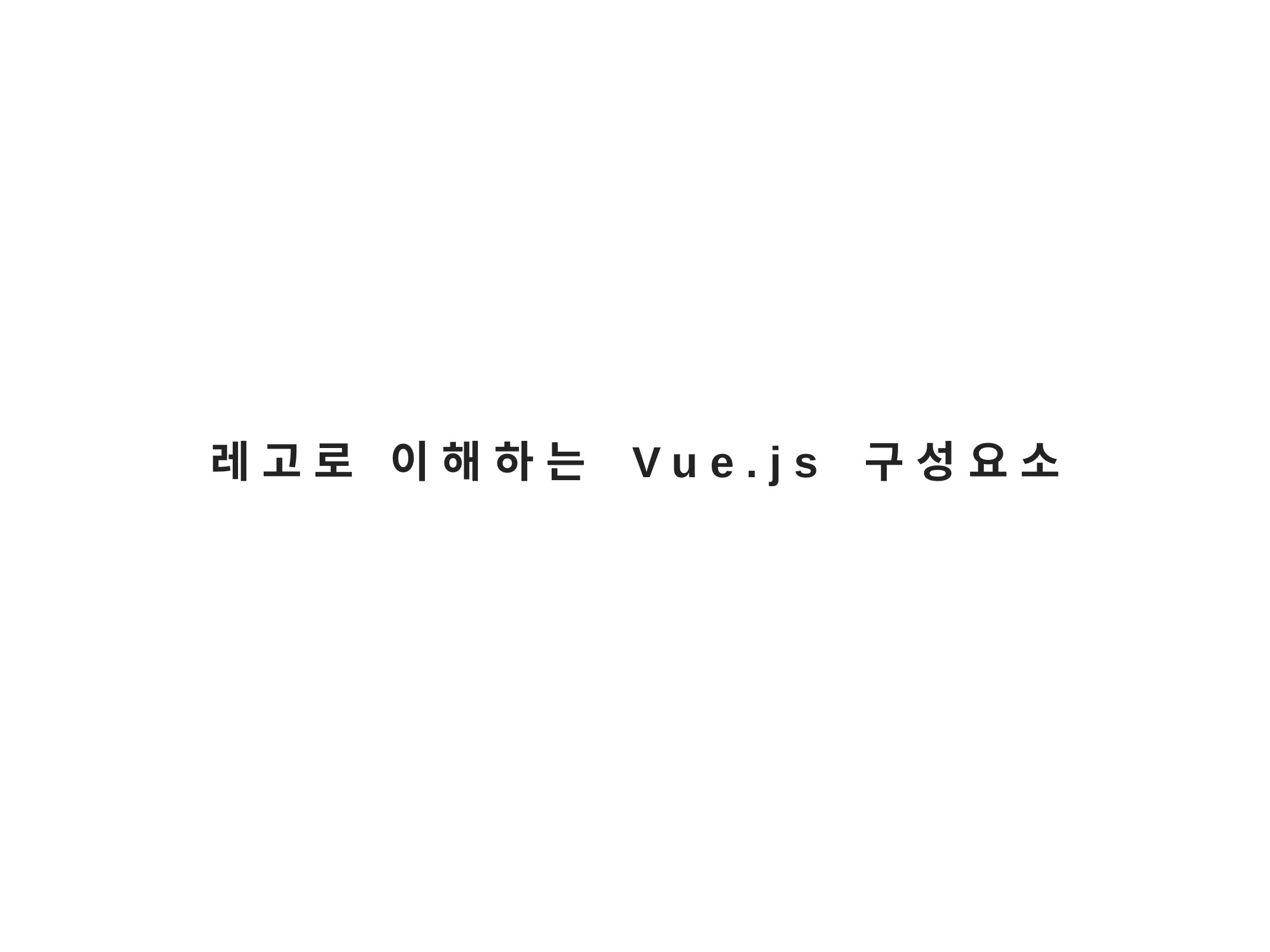

레고로 이해하는 Vue.js 구성요소
²018.0².²0
%P JU! 7VF.KT 0QFO 4FNJOBS